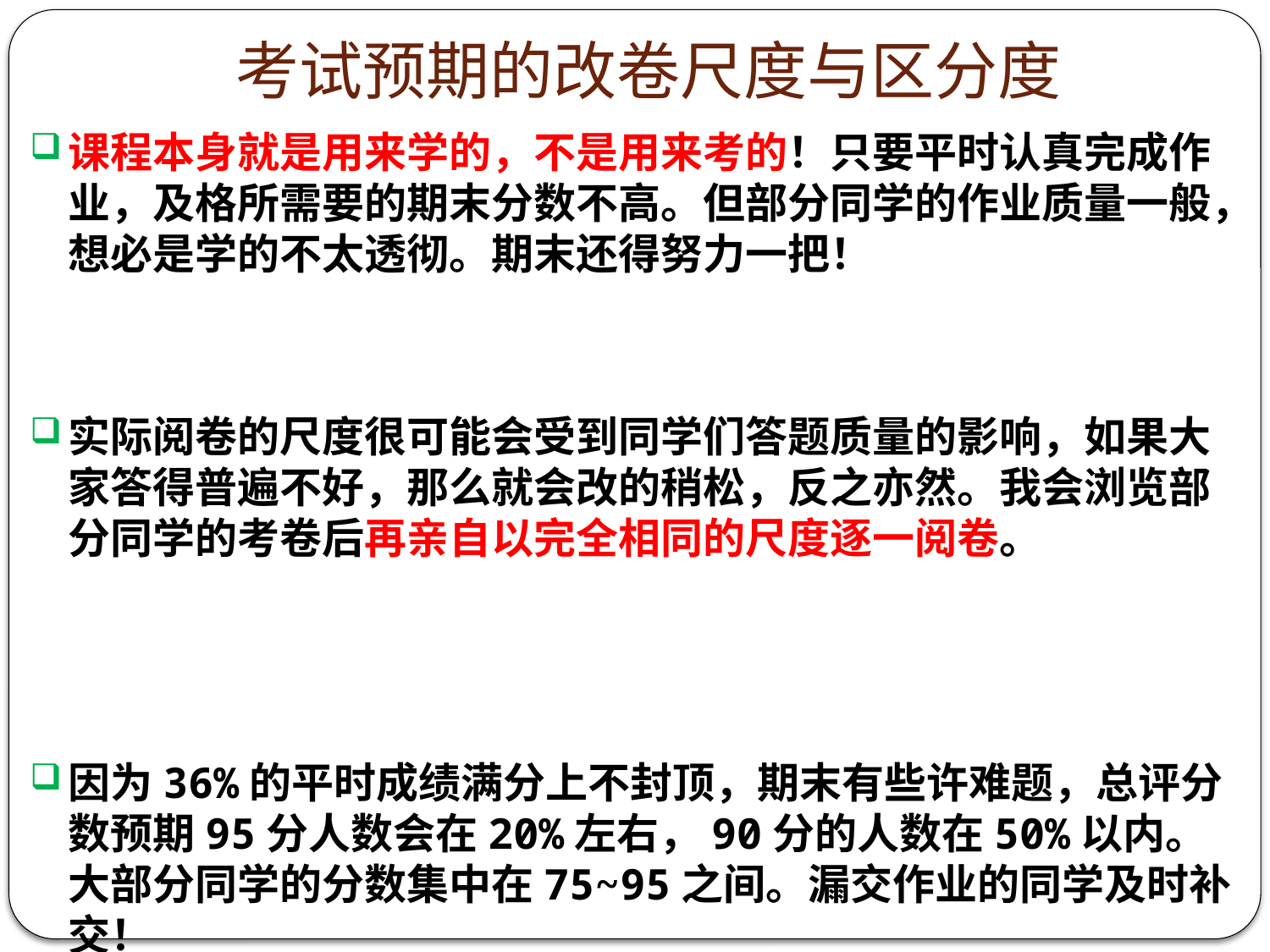

# 考试预期的改卷尺度与区分度
课程本身就是用来学的，不是用来考的！只要平时认真完成作业，及格所需要的期末分数不高。但部分同学的作业质量一般，想必是学的不太透彻。期末还得努力一把！

实际阅卷的尺度很可能会受到同学们答题质量的影响，如果大家答得普遍不好，那么就会改的稍松，反之亦然。我会浏览部分同学的考卷后再亲自以完全相同的尺度逐一阅卷。

因为36%的平时成绩满分上不封顶，期末有些许难题，总评分数预期95分人数会在20%左右，90分的人数在50%以内。大部分同学的分数集中在75~95之间。漏交作业的同学及时补交！